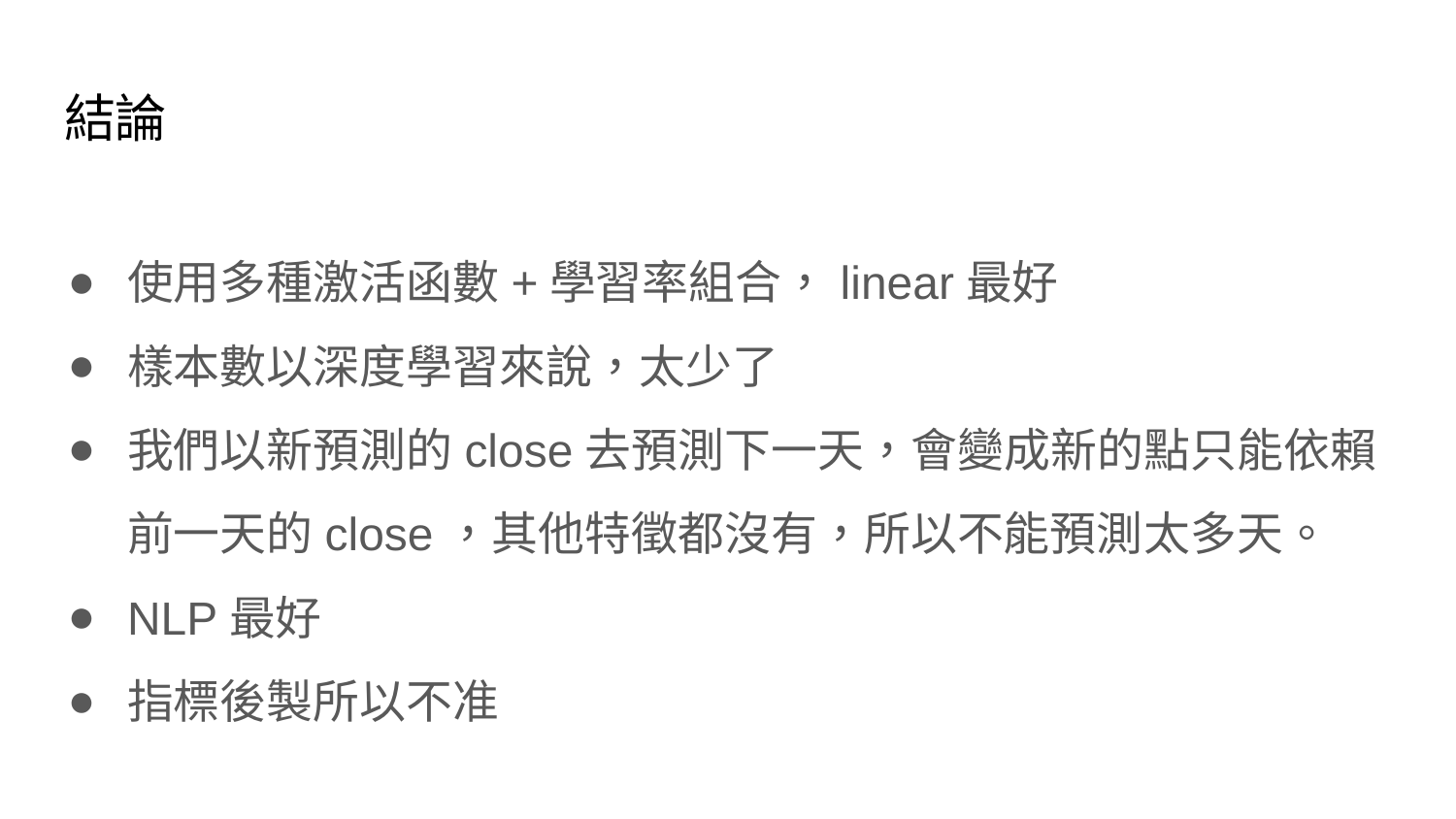

# 結論
使用多種激活函數+學習率組合，linear最好
樣本數以深度學習來說，太少了
我們以新預測的close去預測下一天，會變成新的點只能依賴前一天的close，其他特徵都沒有，所以不能預測太多天。
NLP最好
指標後製所以不准